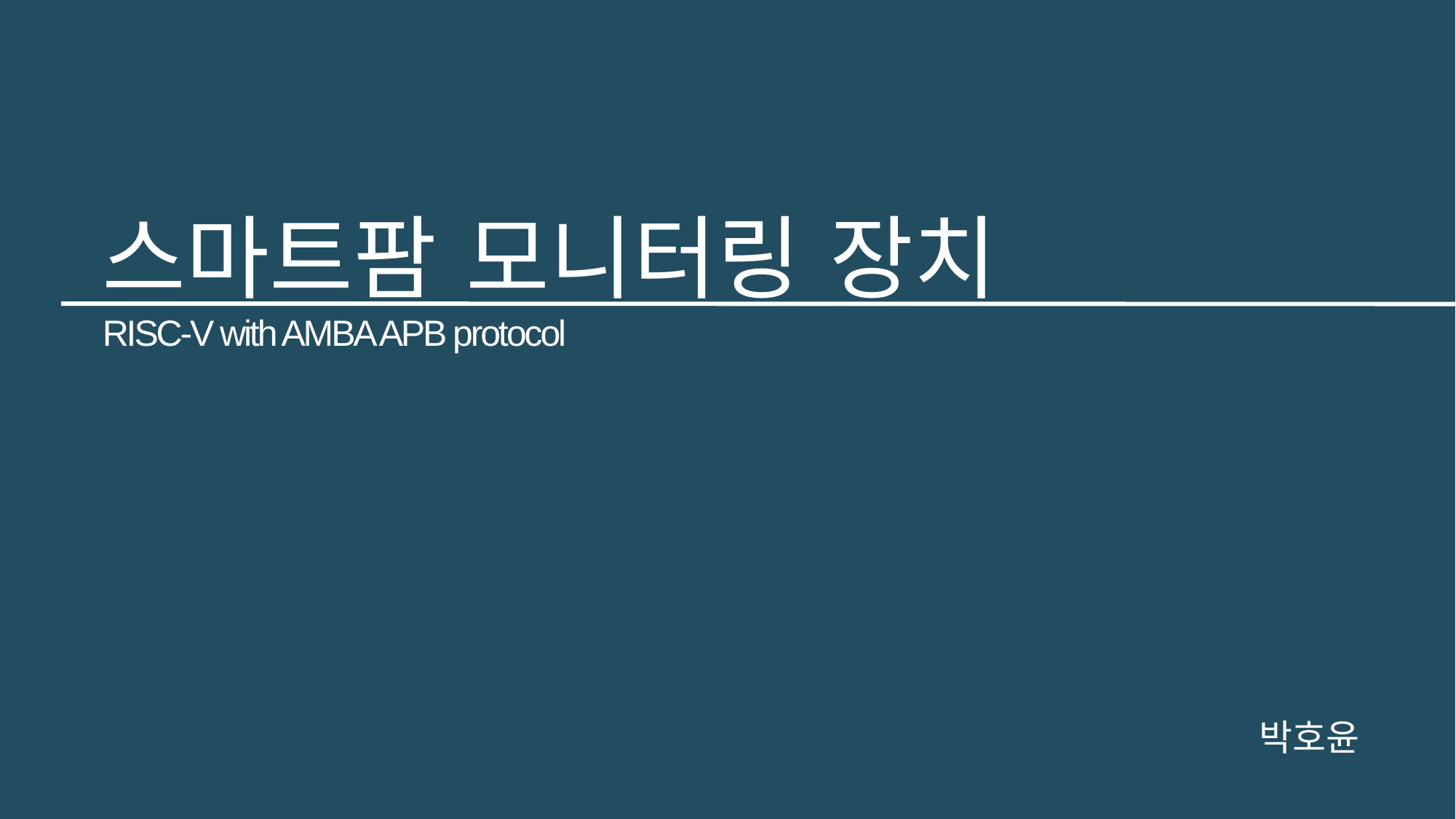

스마트팜 모니터링 장치
RISC-V with AMBA APB protocol
박호윤